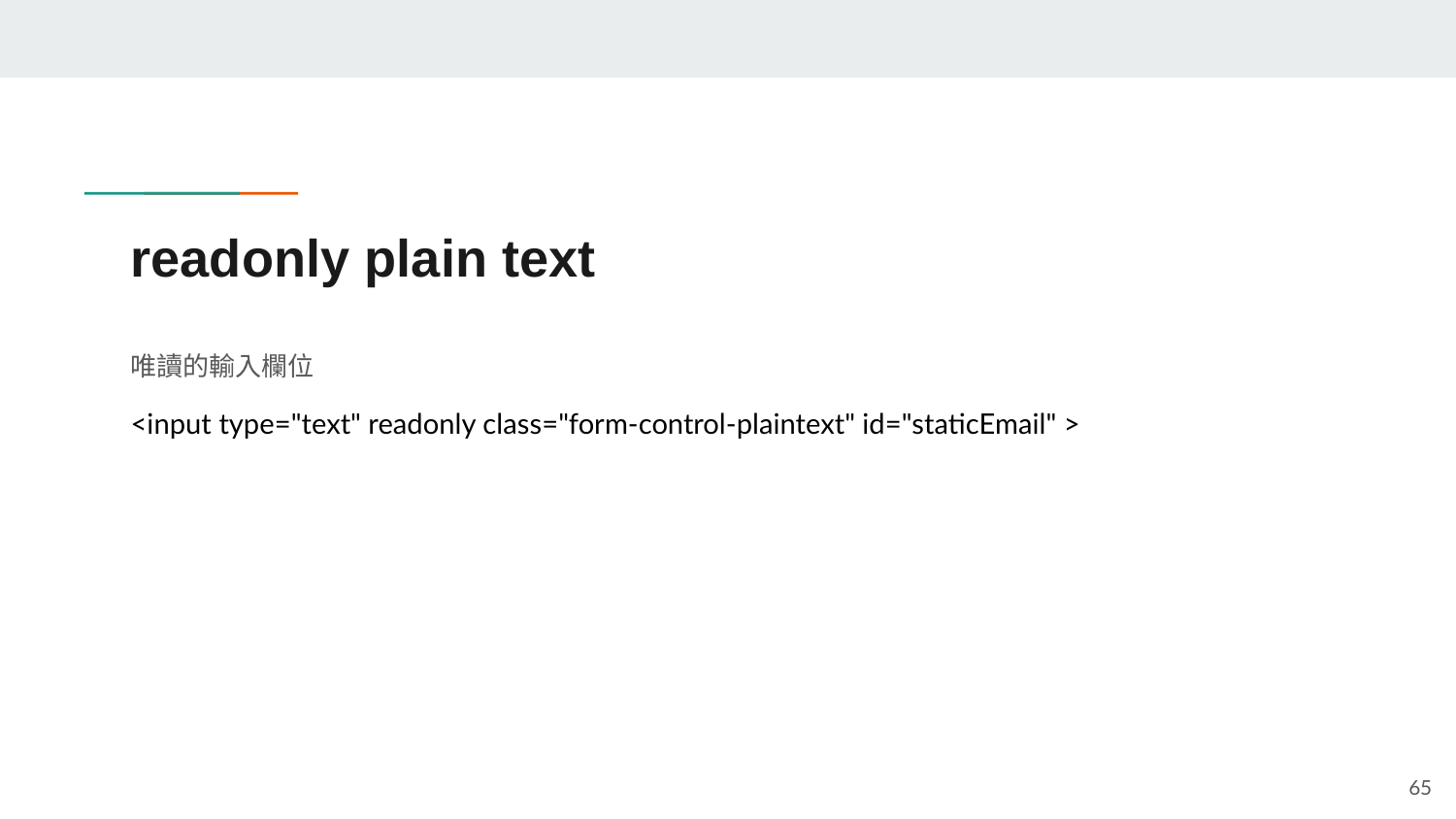

# readonly plain text
唯讀的輸入欄位
<input type="text" readonly class="form-control-plaintext" id="staticEmail" >

65